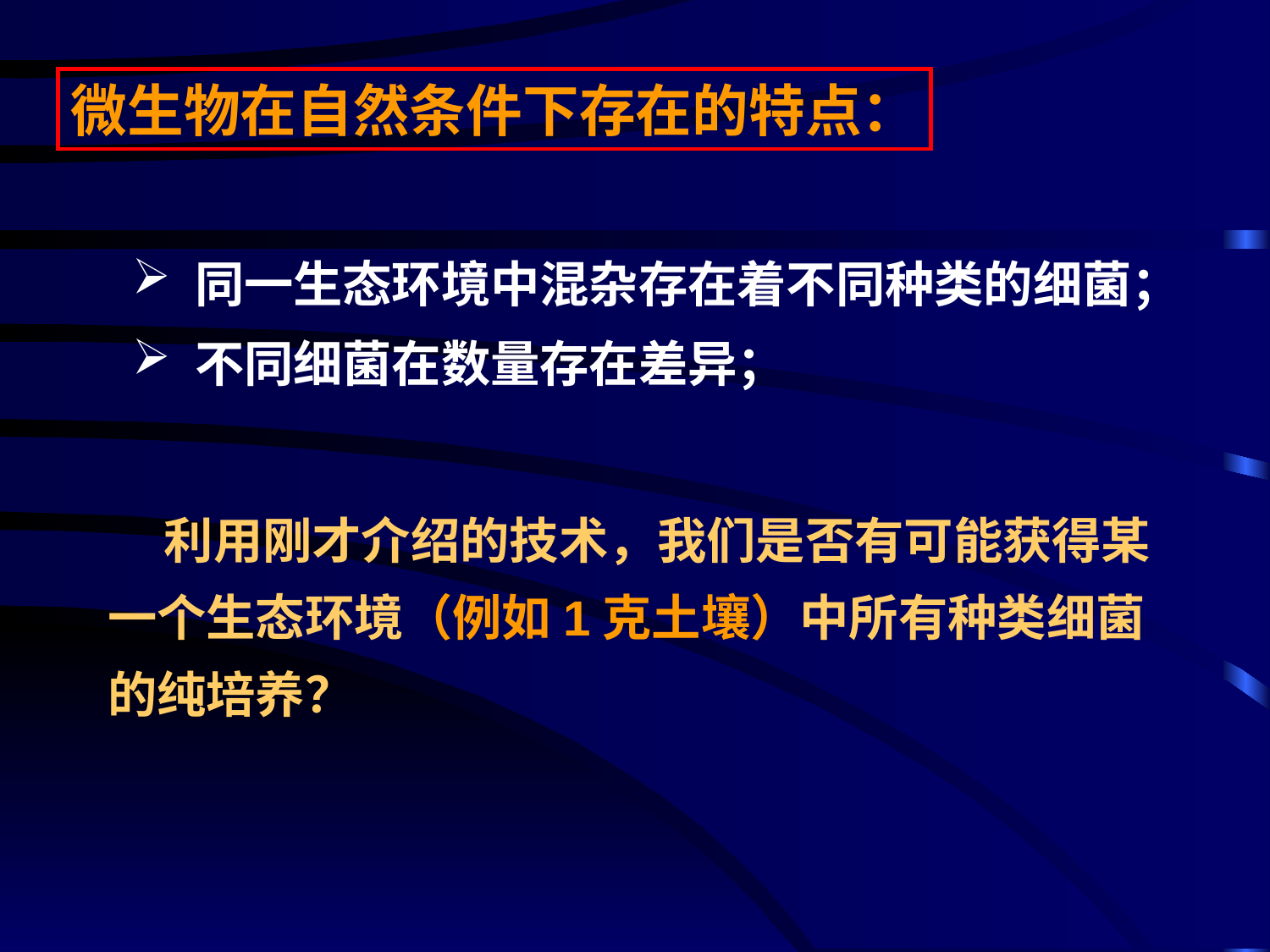

微生物在自然条件下存在的特点：
 同一生态环境中混杂存在着不同种类的细菌；
 不同细菌在数量存在差异；
    利用刚才介绍的技术，我们是否有可能获得某一个生态环境（例如1克土壤）中所有种类细菌的纯培养？